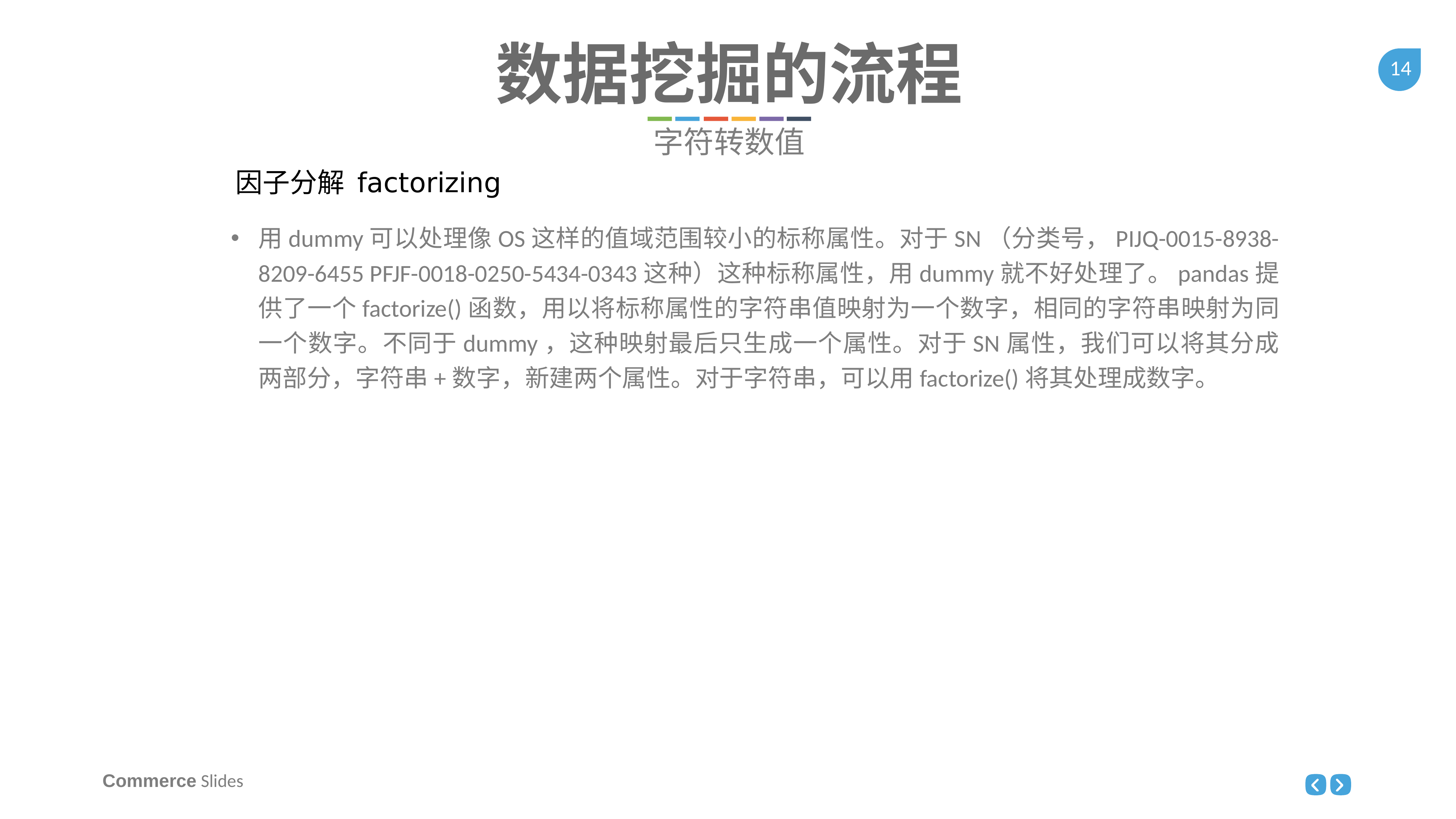

数据挖掘的流程

字符转数值
因子分解 factorizing
用dummy可以处理像OS这样的值域范围较小的标称属性。对于SN（分类号，PIJQ-0015-8938-8209-6455 PFJF-0018-0250-5434-0343这种）这种标称属性，用dummy就不好处理了。pandas提供了一个factorize()函数，用以将标称属性的字符串值映射为一个数字，相同的字符串映射为同一个数字。不同于dummy，这种映射最后只生成一个属性。对于SN属性，我们可以将其分成两部分，字符串+数字，新建两个属性。对于字符串，可以用factorize()将其处理成数字。